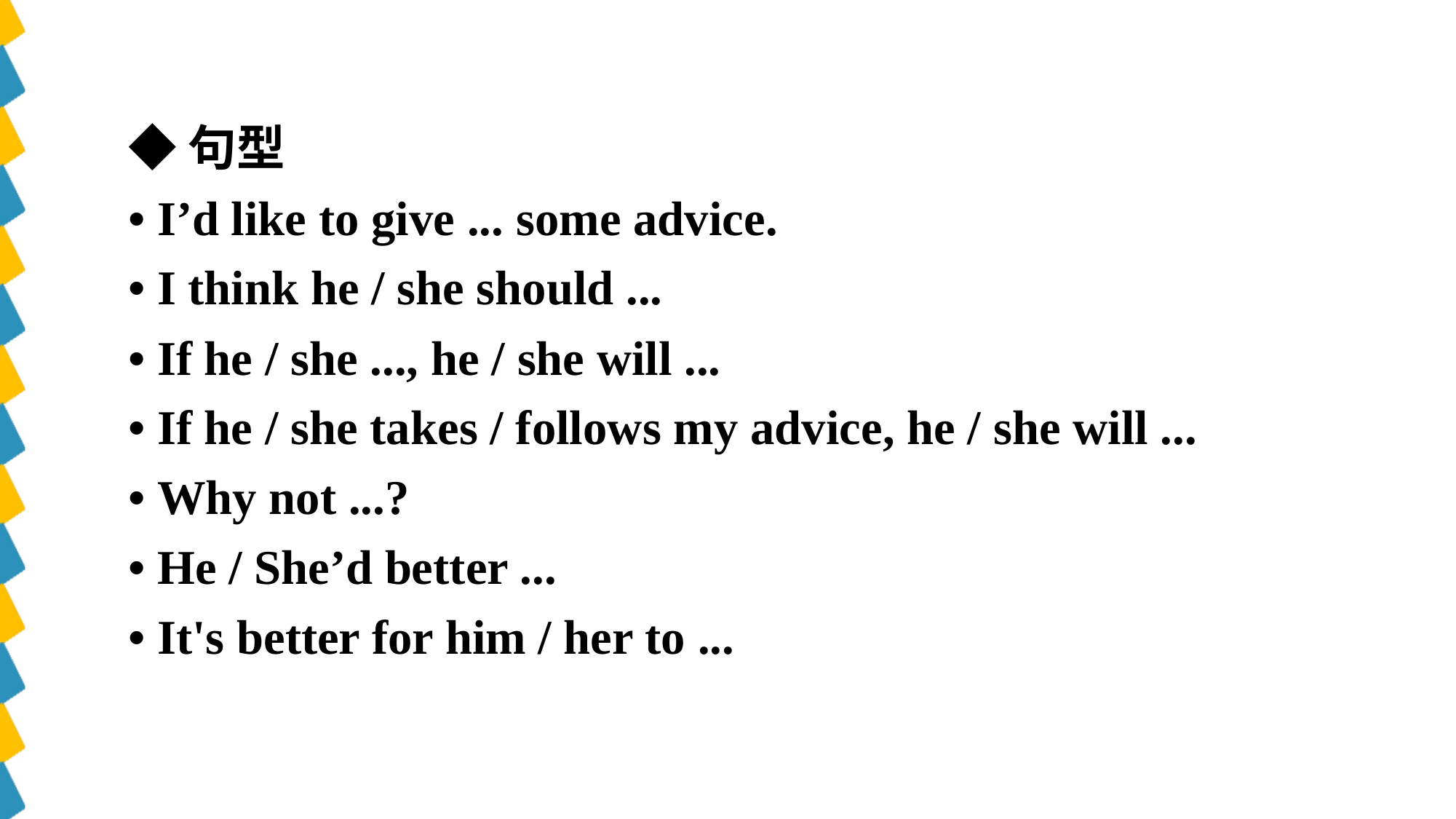

◆句型
• I’d like to give ... some advice.
• I think he / she should ...
• If he / she ..., he / she will ...
• If he / she takes / follows my advice, he / she will ...
• Why not ...?
• He / She’d better ...
• It's better for him / her to ...